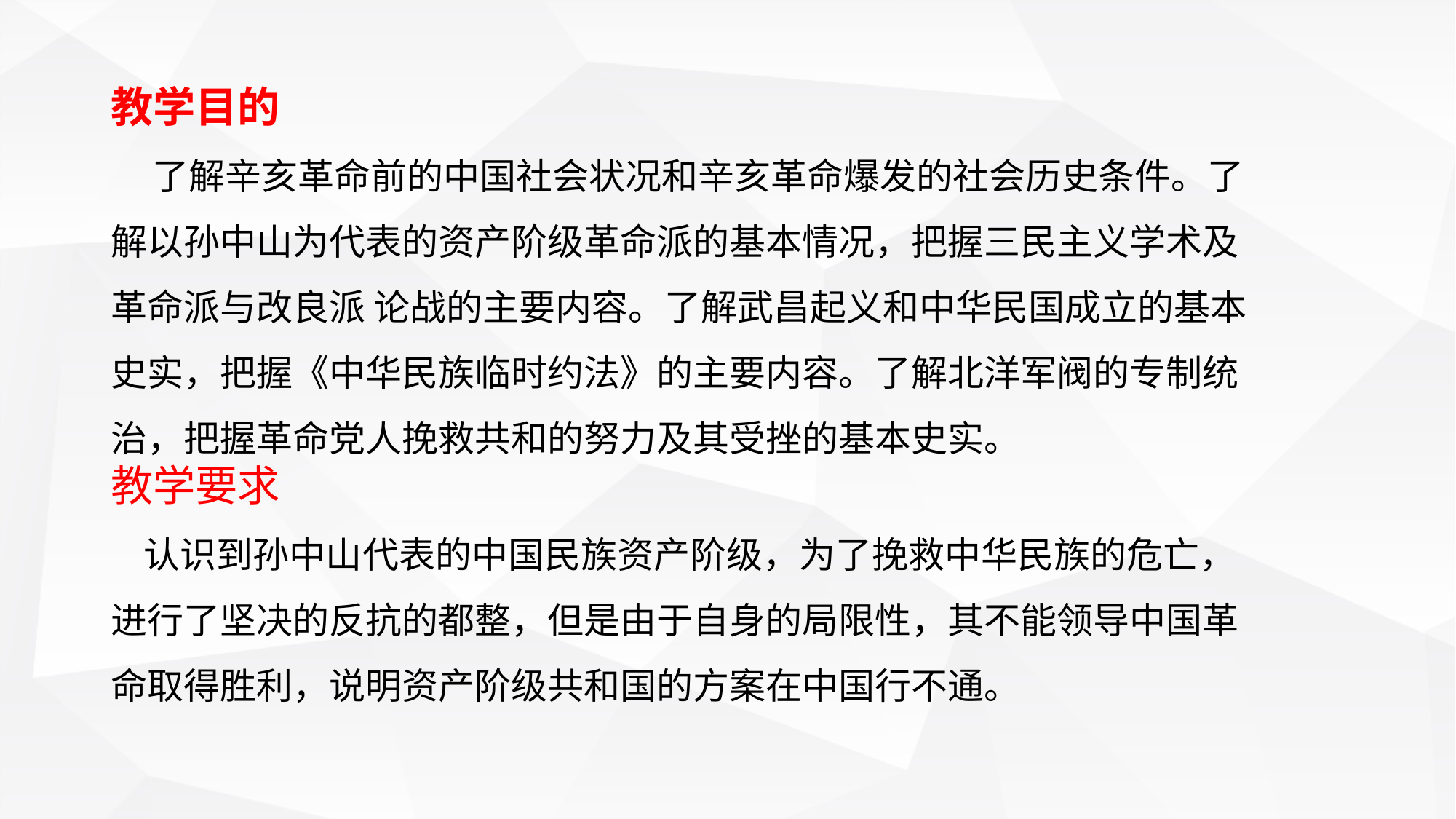

教学目的
    了解辛亥革命前的中国社会状况和辛亥革命爆发的社会历史条件。了解以孙中山为代表的资产阶级革命派的基本情况，把握三民主义学术及革命派与改良派 论战的主要内容。了解武昌起义和中华民国成立的基本史实，把握《中华民族临时约法》的主要内容。了解北洋军阀的专制统治，把握革命党人挽救共和的努力及其受挫的基本史实。
教学要求
   认识到孙中山代表的中国民族资产阶级，为了挽救中华民族的危亡，进行了坚决的反抗的都整，但是由于自身的局限性，其不能领导中国革命取得胜利，说明资产阶级共和国的方案在中国行不通。